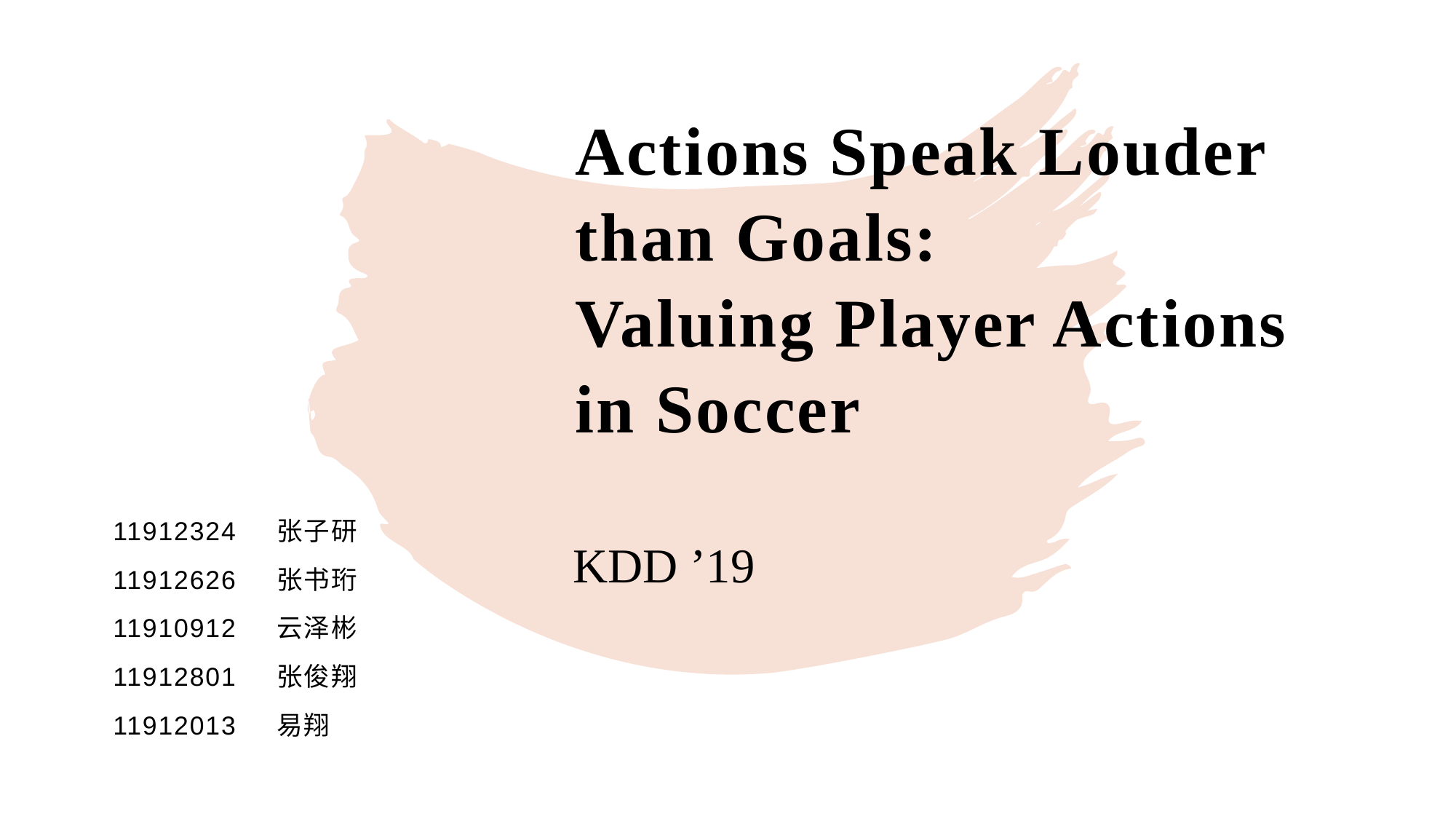

# Actions Speak Louder than Goals: Valuing Player Actions in Soccer
11912324    张子研
11912626    张书珩
11910912    云泽彬
11912801    张俊翔
11912013    易翔
KDD ’19